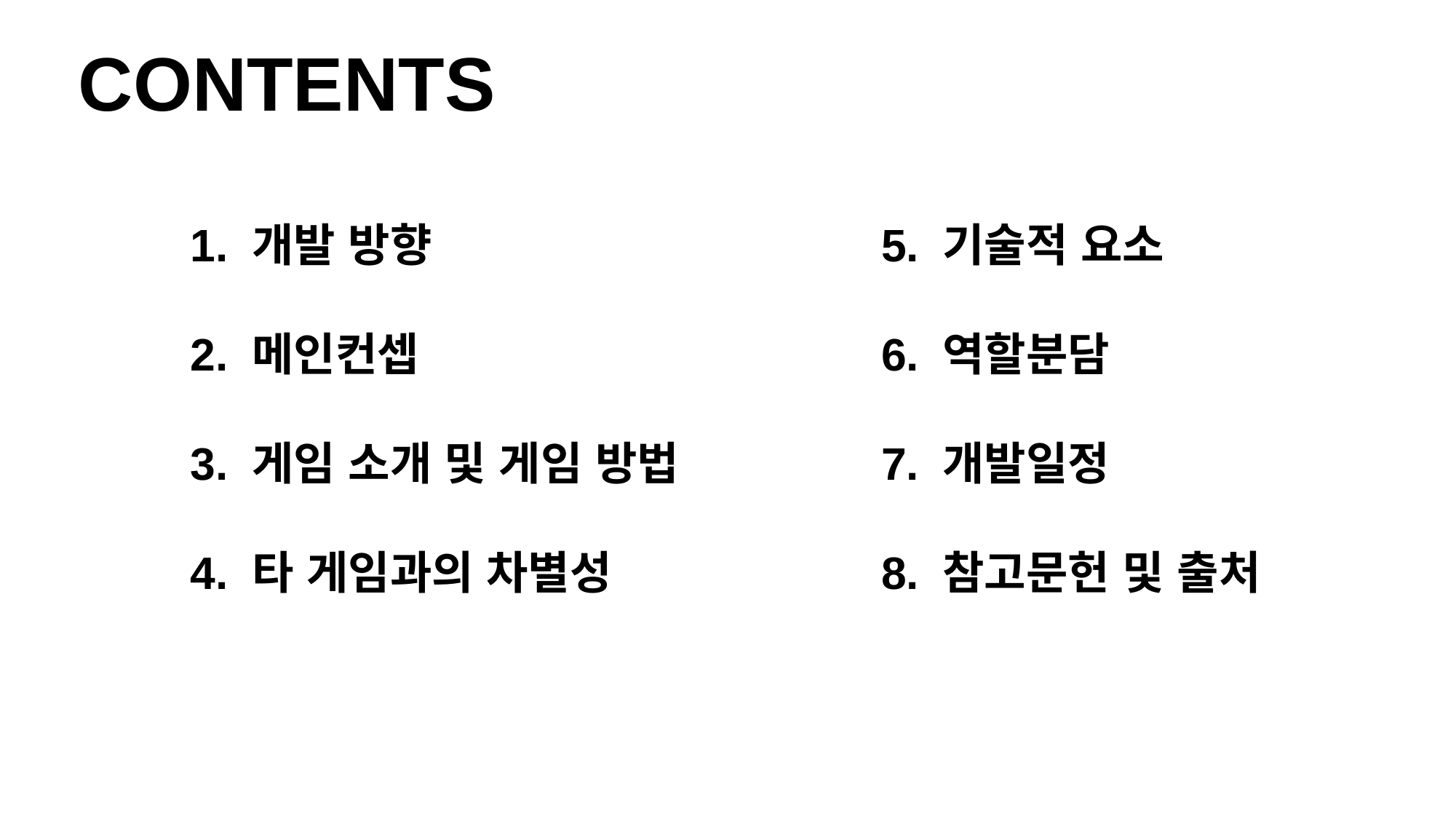

CONTENTS
1. 개발 방향

2. 메인컨셉

3. 게임 소개 및 게임 방법

4. 타 게임과의 차별성
5. 기술적 요소

6. 역할분담

7. 개발일정

8. 참고문헌 및 출처